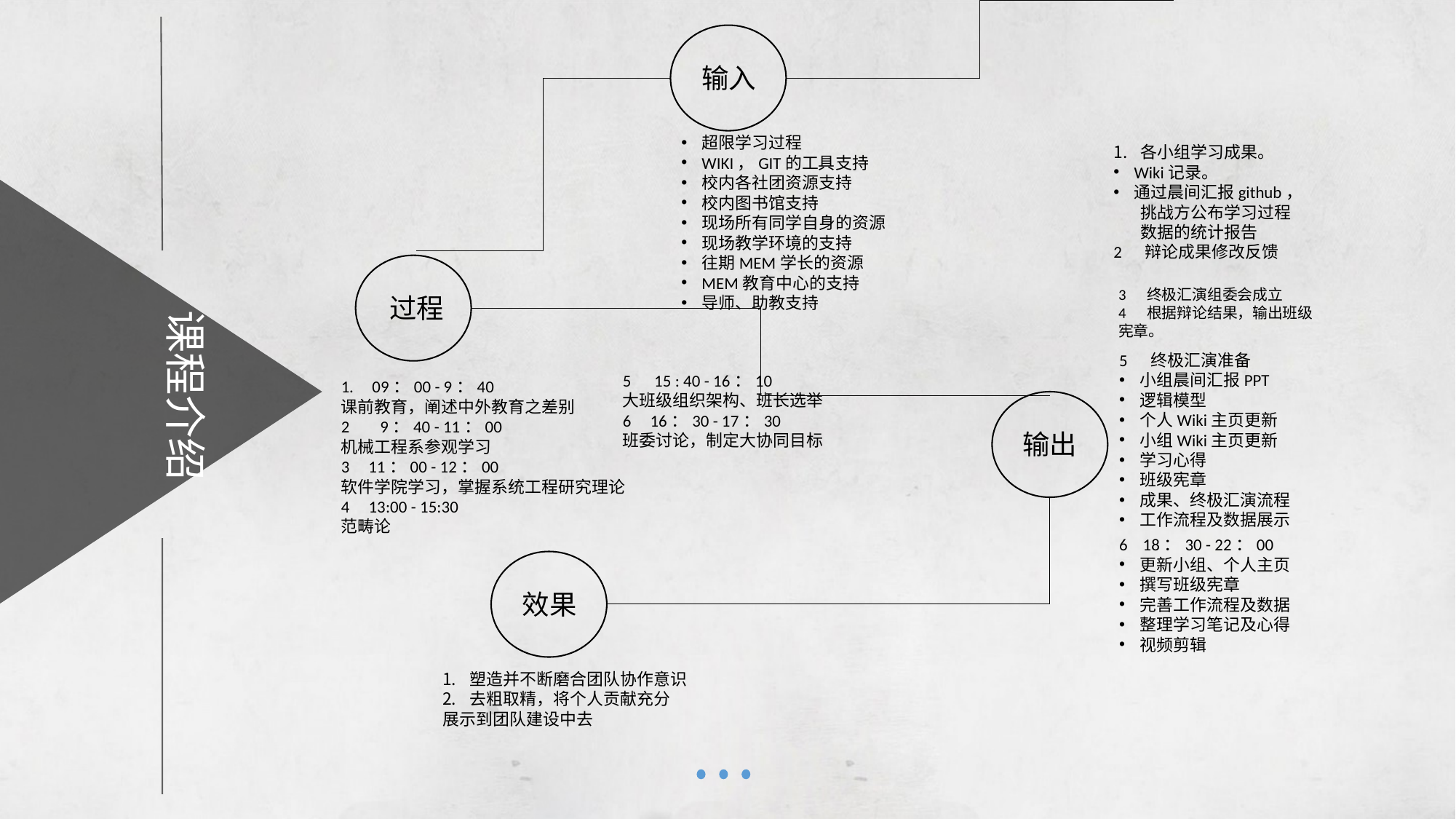

输入
超限学习过程
WIKI，GIT的工具支持
校内各社团资源支持
校内图书馆支持
现场所有同学自身的资源
现场教学环境的支持
往期MEM学长的资源
MEM教育中心的支持
导师、助教支持
各小组学习成果。
Wiki记录。
通过晨间汇报github，
      挑战方公布学习过程
      数据的统计报告
2     辩论成果修改反馈

3     终极汇演组委会成立
4     根据辩论结果，输出班级
宪章。
过程
课程介绍
5     终极汇演准备
小组晨间汇报PPT
逻辑模型
个人Wiki主页更新
小组Wiki主页更新
学习心得
班级宪章
成果、终极汇演流程
工作流程及数据展示
5      15 : 40 - 16：10
大班级组织架构、班长选举
6     16：30 - 17：30
班委讨论，制定大协同目标

 09：00 - 9：40
课前教育，阐述中外教育之差别
2        9：40 - 11：00
机械工程系参观学习
11：00 - 12：00
软件学院学习，掌握系统工程研究理论
4     13:00 - 15:30
范畴论

输出
6    18：30 - 22：00
更新小组、个人主⻚
撰写班级宪章
完善工作流程及数据
整理学习笔记及心得
视频剪辑

效果
塑造并不断磨合团队协作意识
去粗取精，将个人贡献充分
展示到团队建设中去